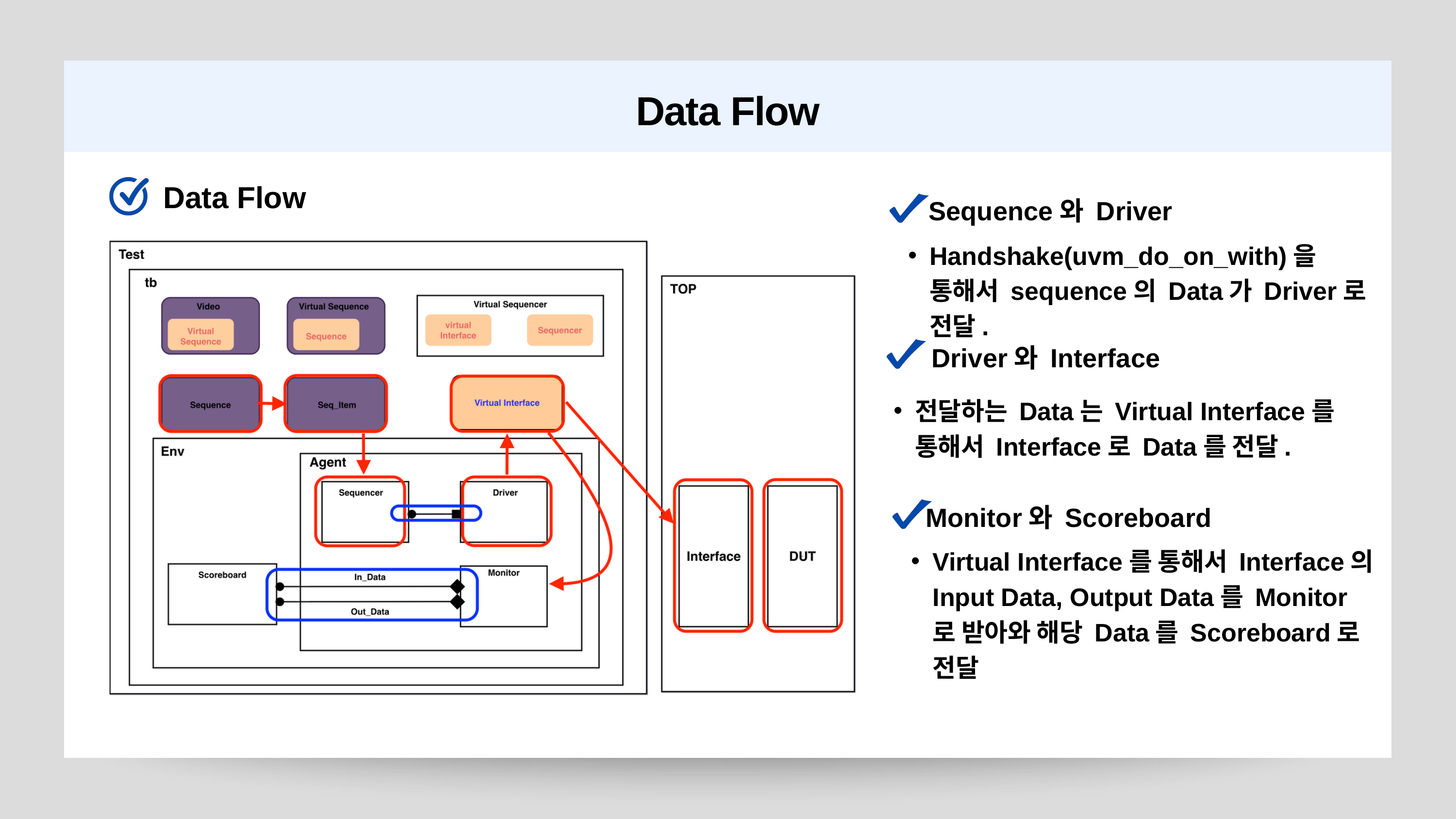

Data Flow
Data Flow

Sequence와 Driver

Handshake(uvm_do_on_with)을 통해서 sequence의 Data가 Driver로 전달.

Driver와 Interface

전달하는 Data는 Virtual Interface를 통해서 Interface로 Data를 전달.
Monitor와 Scoreboard

Virtual Interface를 통해서 Interface의 Input Data, Output Data를 Monitor로 받아와 해당 Data를 Scoreboard로 전달